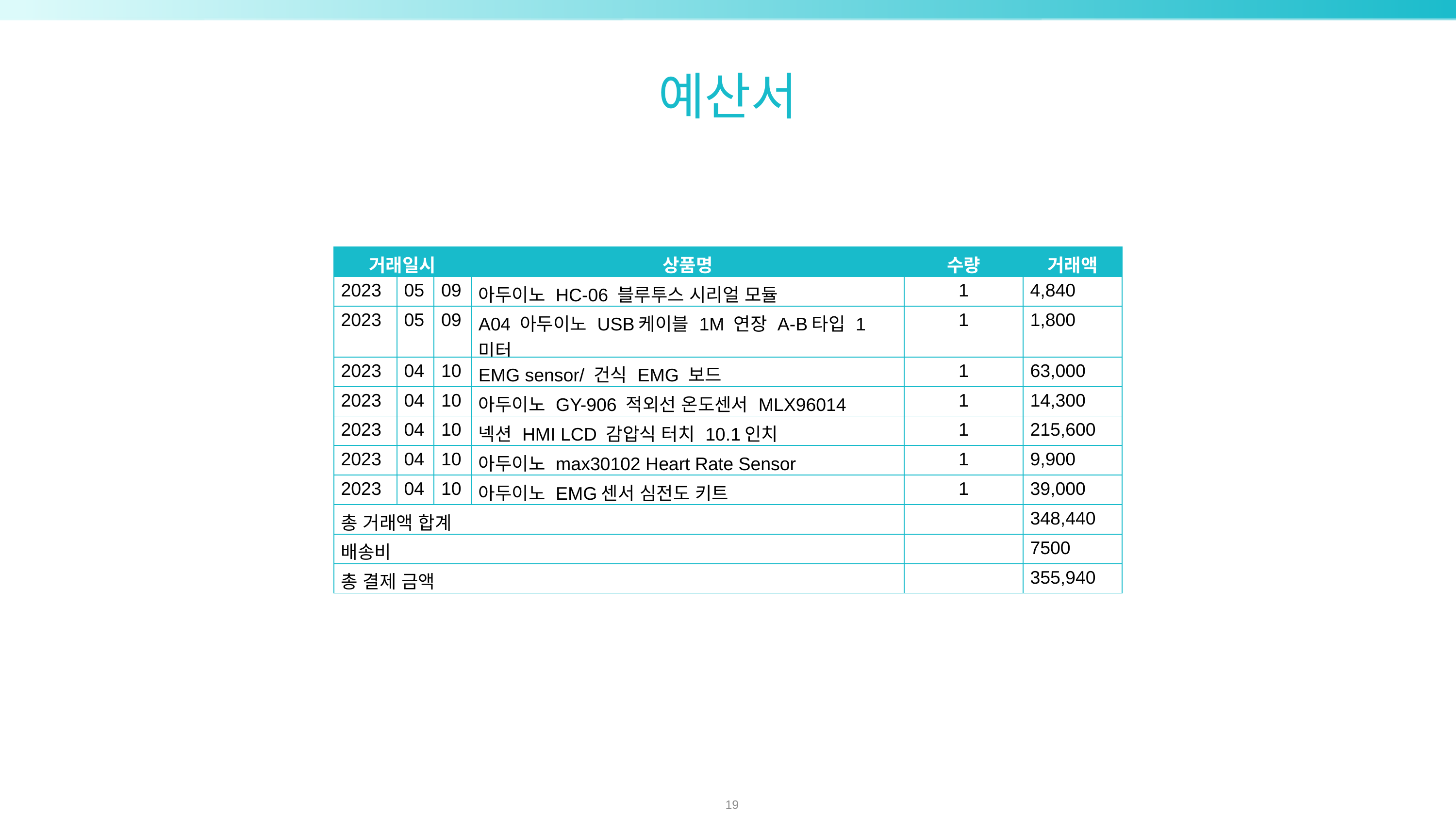

예산서
| 거래일시 |  |  | 상품명 | 수량 | 거래액 |
| --- | --- | --- | --- | --- | --- |
| 2023 | 05 | 09 | 아두이노 HC-06 블루투스 시리얼 모듈 | 1 | 4,840 |
| 2023 | 05 | 09 | A04 아두이노 USB케이블 1M 연장 A-B타입 1미터 | 1 | 1,800 |
| 2023 | 04 | 10 | EMG sensor/ 건식 EMG 보드 | 1 | 63,000 |
| 2023 | 04 | 10 | 아두이노 GY-906 적외선 온도센서 MLX96014 | 1 | 14,300 |
| 2023 | 04 | 10 | 넥션 HMI LCD 감압식 터치 10.1인치 | 1 | 215,600 |
| 2023 | 04 | 10 | 아두이노 max30102 Heart Rate Sensor | 1 | 9,900 |
| 2023 | 04 | 10 | 아두이노 EMG센서 심전도 키트 | 1 | 39,000 |
| 총 거래액 합계 |  |  |  |  | 348,440 |
| 배송비 |  |  |  |  | 7500 |
| 총 결제 금액 |  |  |  |  | 355,940 |
19